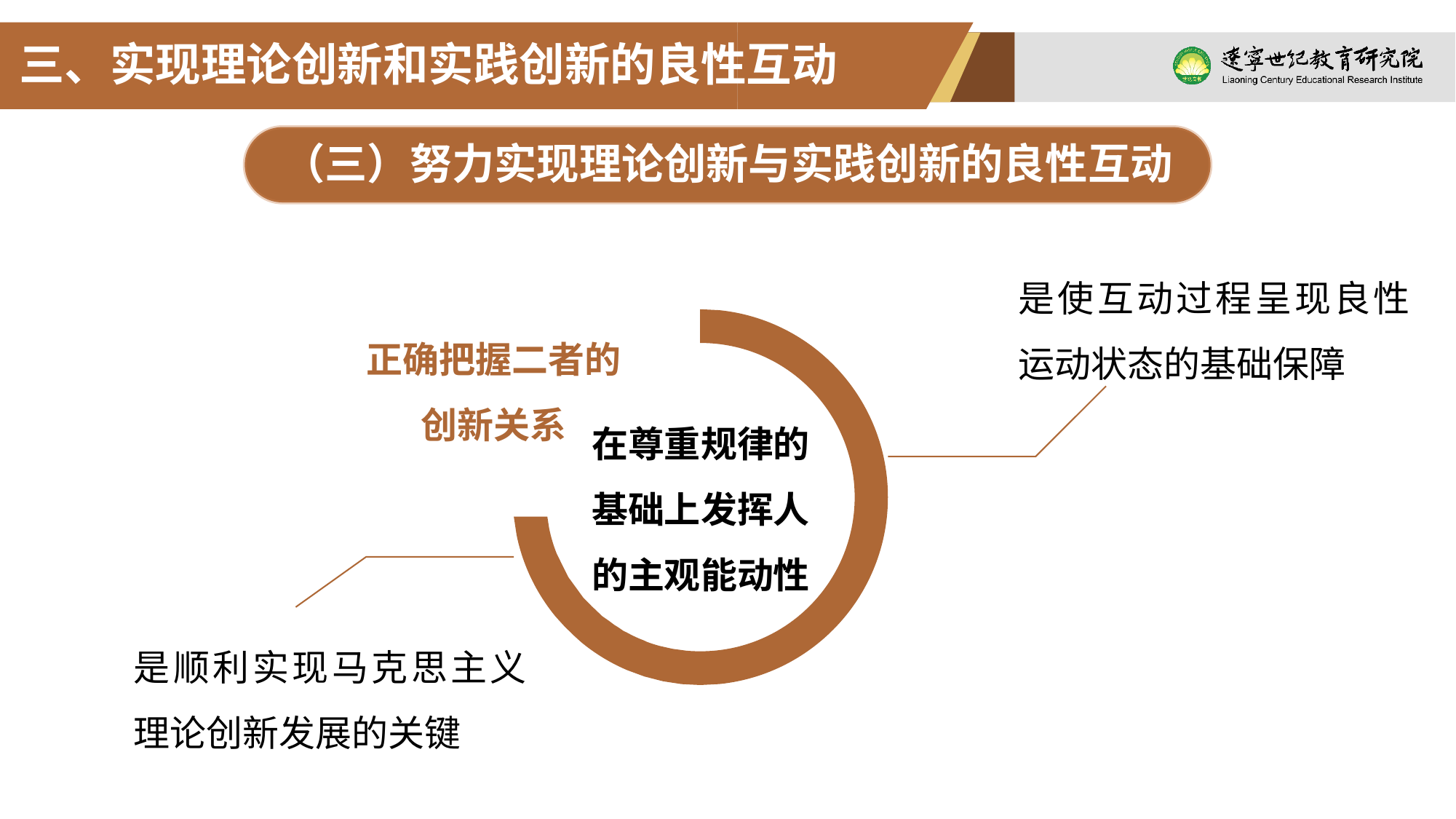

三、实现理论创新和实践创新的良性互动
（三）努力实现理论创新与实践创新的良性互动
是使互动过程呈现良性运动状态的基础保障

正确把握二者的创新关系
在尊重规律的基础上发挥人的主观能动性
是顺利实现马克思主义理论创新发展的关键